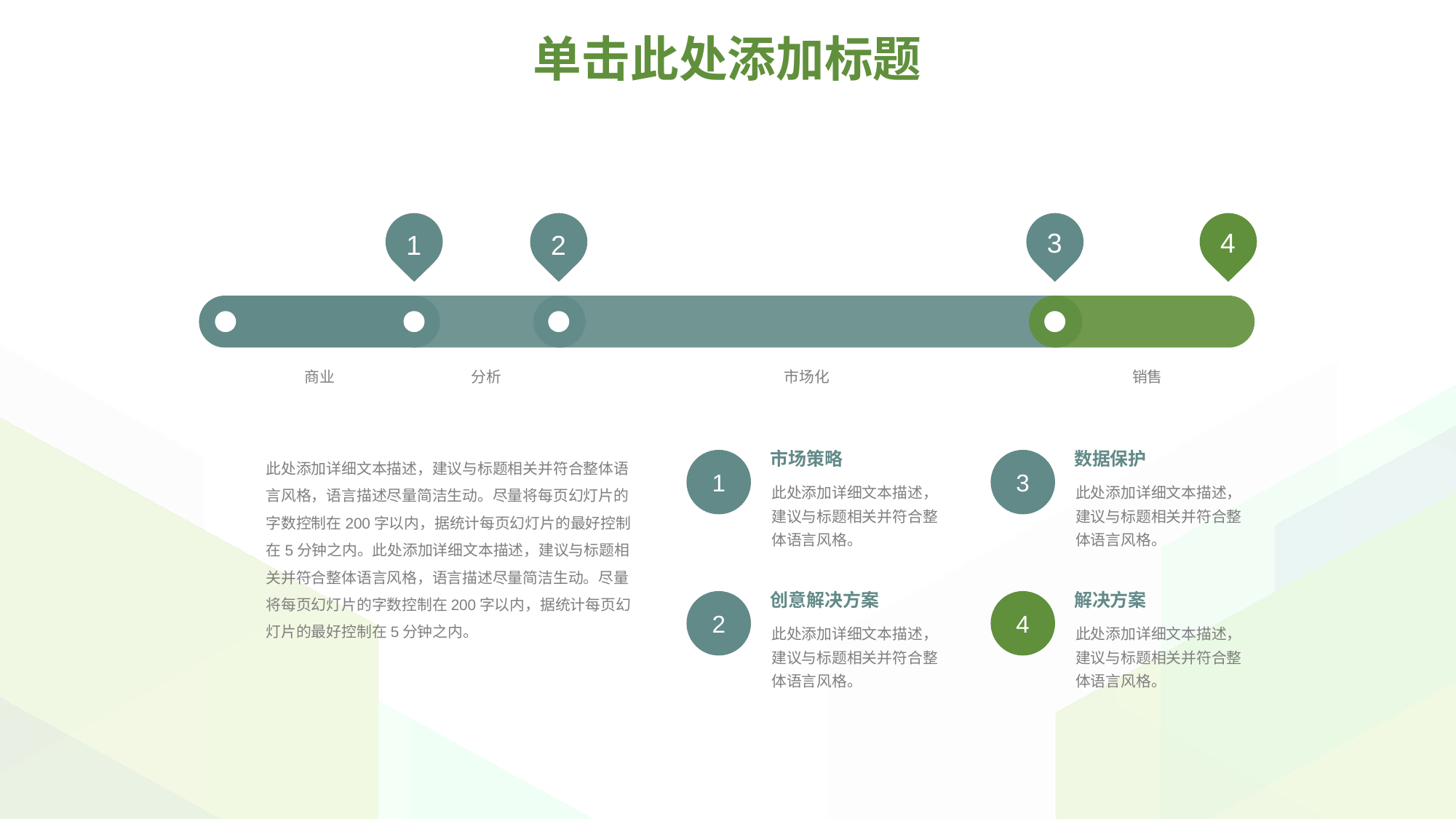

# 单击此处添加标题

1

2

3

4

商业
分析
市场化
销售
此处添加详细文本描述，建议与标题相关并符合整体语言风格，语言描述尽量简洁生动。尽量将每页幻灯片的字数控制在200字以内，据统计每页幻灯片的最好控制在5分钟之内。此处添加详细文本描述，建议与标题相关并符合整体语言风格，语言描述尽量简洁生动。尽量将每页幻灯片的字数控制在200字以内，据统计每页幻灯片的最好控制在5分钟之内。
1
市场策略
3
数据保护
此处添加详细文本描述，建议与标题相关并符合整体语言风格。
此处添加详细文本描述，建议与标题相关并符合整体语言风格。
2
4
创意解决方案
解决方案
此处添加详细文本描述，建议与标题相关并符合整体语言风格。
此处添加详细文本描述，建议与标题相关并符合整体语言风格。